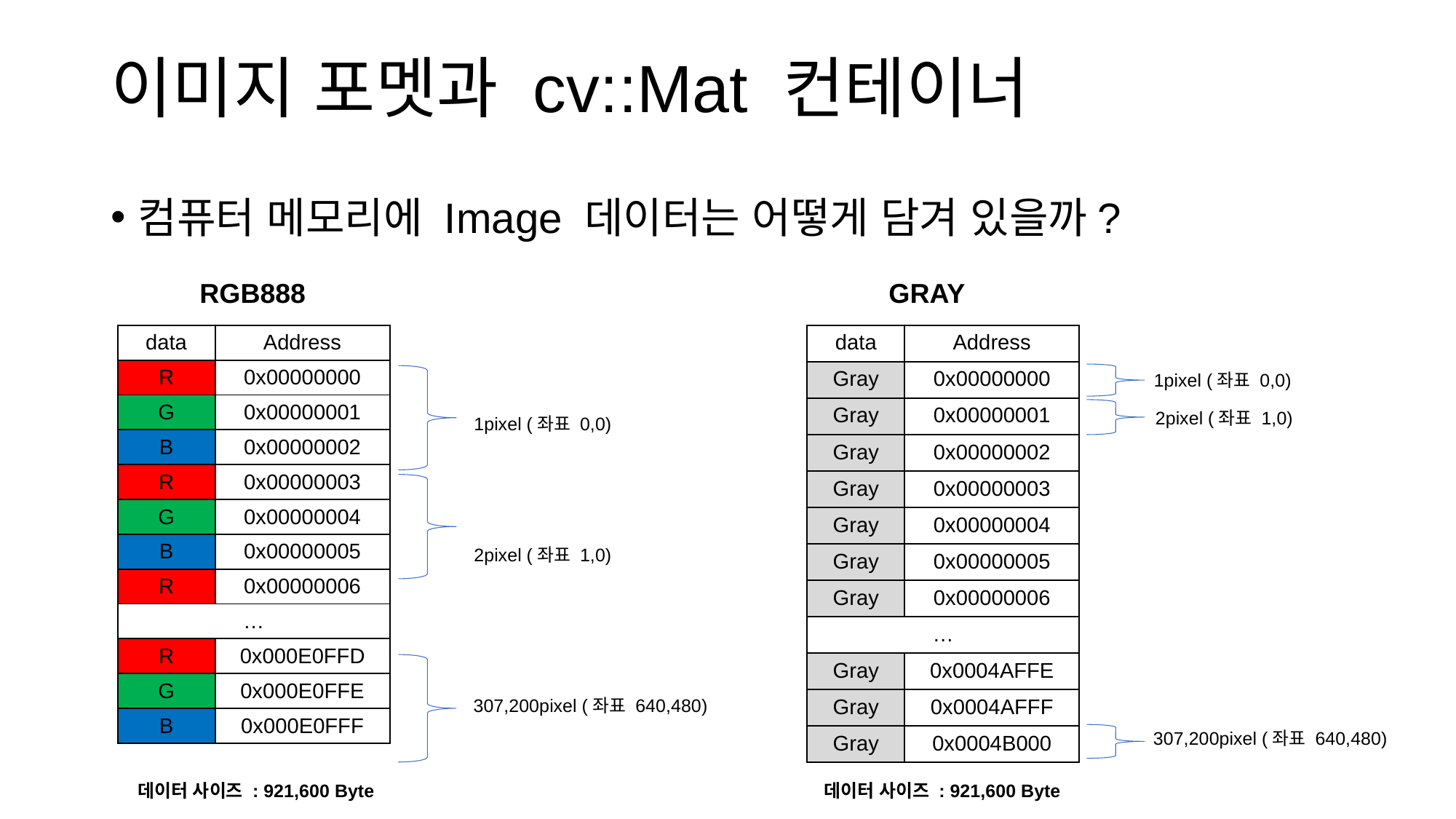

# 이미지 포멧과 cv::Mat 컨테이너
컴퓨터 메모리에 Image 데이터는 어떻게 담겨 있을까?

RGB888
GRAY
| data | Address |
| --- | --- |
| R | 0x00000000 |
| G | 0x00000001 |
| B | 0x00000002 |
| R | 0x00000003 |
| G | 0x00000004 |
| B | 0x00000005 |
| R | 0x00000006 |
| … |  |
| R | 0x000E0FFD |
| G | 0x000E0FFE |
| B | 0x000E0FFF |
| data | Address |
| --- | --- |
| Gray | 0x00000000 |
| Gray | 0x00000001 |
| Gray | 0x00000002 |
| Gray | 0x00000003 |
| Gray | 0x00000004 |
| Gray | 0x00000005 |
| Gray | 0x00000006 |
| … |  |
| Gray | 0x0004AFFE |
| Gray | 0x0004AFFF |
| Gray | 0x0004B000 |
1pixel (좌표 0,0)

2pixel (좌표 1,0)
1pixel (좌표 0,0)

2pixel (좌표 1,0)

307,200pixel (좌표 640,480)
307,200pixel (좌표 640,480)

데이터 사이즈 : 921,600 Byte
데이터 사이즈 : 921,600 Byte